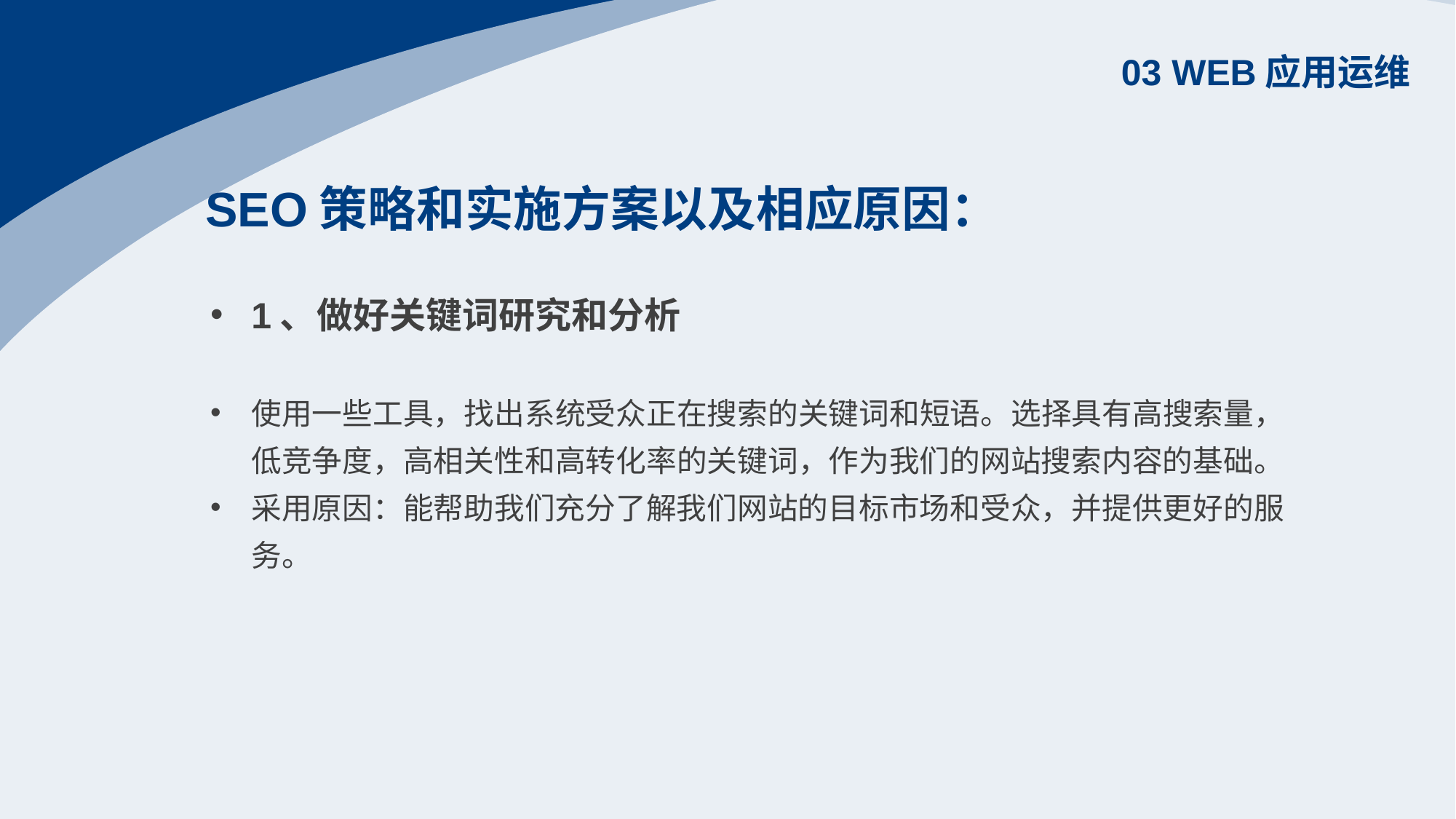

03 WEB应用运维
SEO策略和实施方案以及相应原因：
1、做好关键词研究和分析

使用一些工具，找出系统受众正在搜索的关键词和短语。选择具有高搜索量，低竞争度，高相关性和高转化率的关键词，作为我们的网站搜索内容的基础。
采用原因：能帮助我们充分了解我们网站的目标市场和受众，并提供更好的服务。